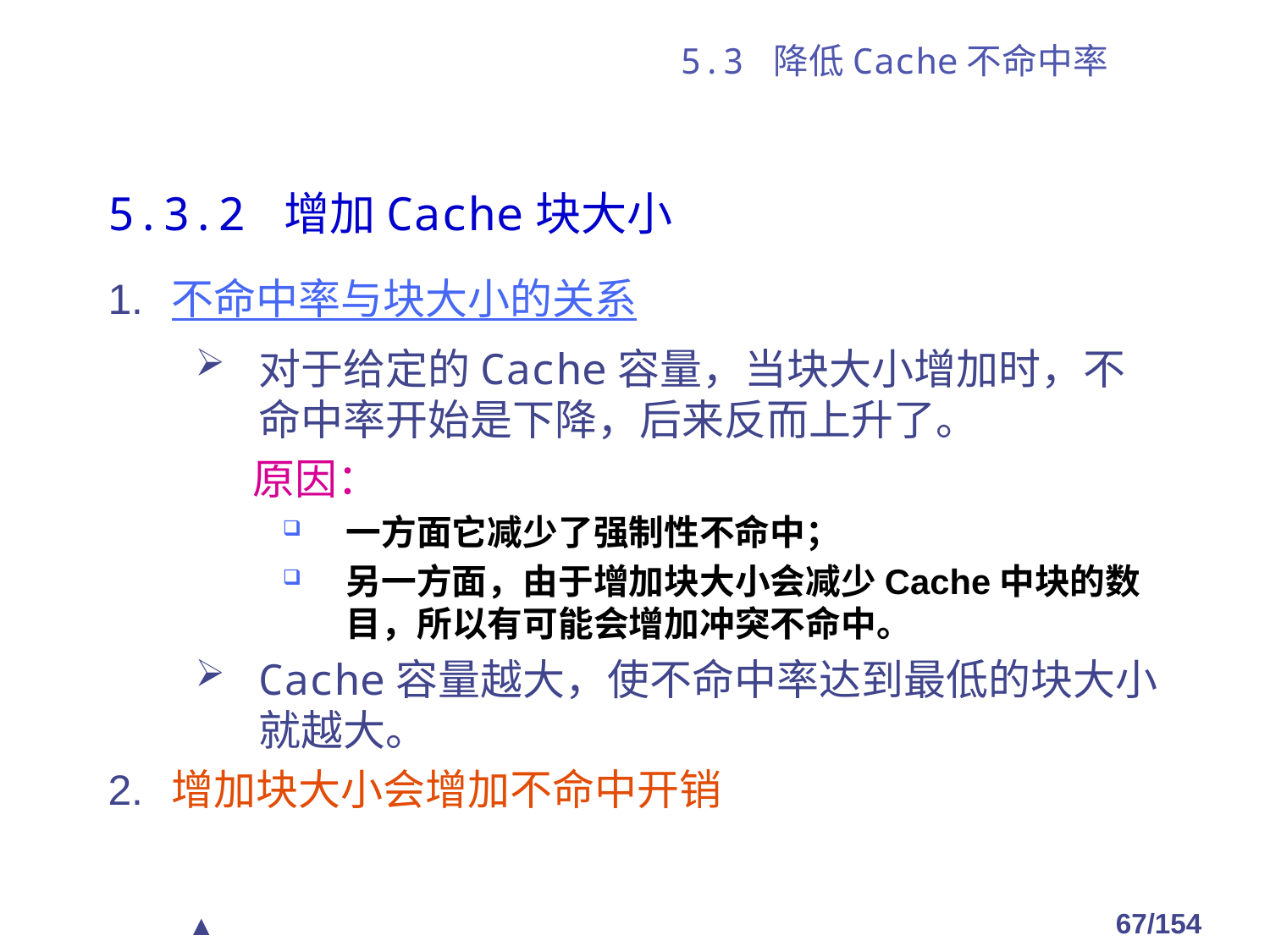

# 5.3 降低Cache不命中率
5.3.2 增加Cache块大小
不命中率与块大小的关系
对于给定的Cache容量，当块大小增加时，不命中率开始是下降，后来反而上升了。
     原因：
一方面它减少了强制性不命中；
另一方面，由于增加块大小会减少Cache中块的数目，所以有可能会增加冲突不命中。
Cache容量越大，使不命中率达到最低的块大小就越大。
增加块大小会增加不命中开销